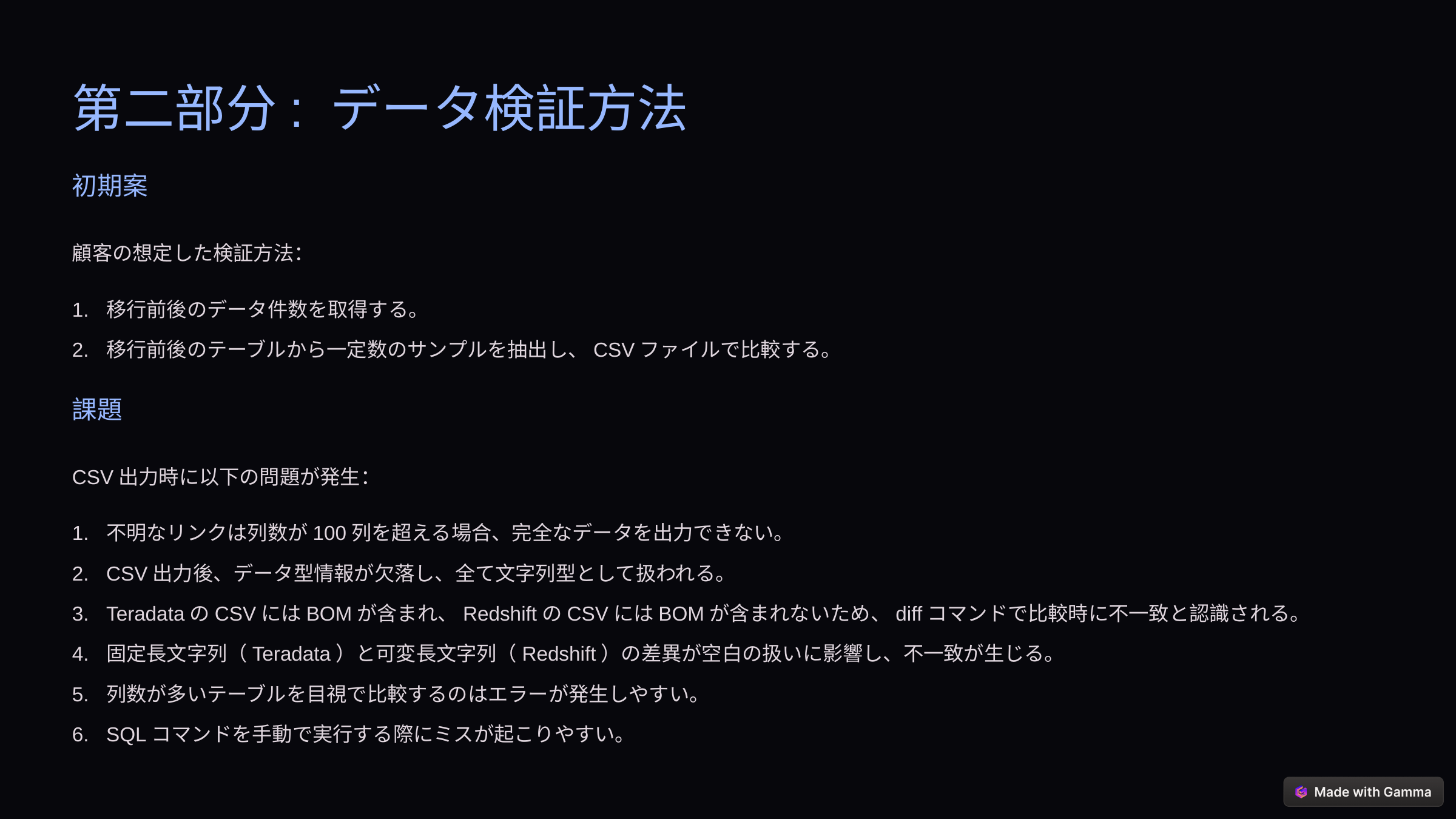

第二部分: データ検証方法
初期案
顧客の想定した検証方法：
移行前後のデータ件数を取得する。
移行前後のテーブルから一定数のサンプルを抽出し、CSVファイルで比較する。
課題
CSV出力時に以下の問題が発生：
不明なリンクは列数が100列を超える場合、完全なデータを出力できない。
CSV出力後、データ型情報が欠落し、全て文字列型として扱われる。
TeradataのCSVにはBOMが含まれ、RedshiftのCSVにはBOMが含まれないため、diffコマンドで比較時に不一致と認識される。
固定長文字列（Teradata）と可変長文字列（Redshift）の差異が空白の扱いに影響し、不一致が生じる。
列数が多いテーブルを目視で比較するのはエラーが発生しやすい。
SQLコマンドを手動で実行する際にミスが起こりやすい。